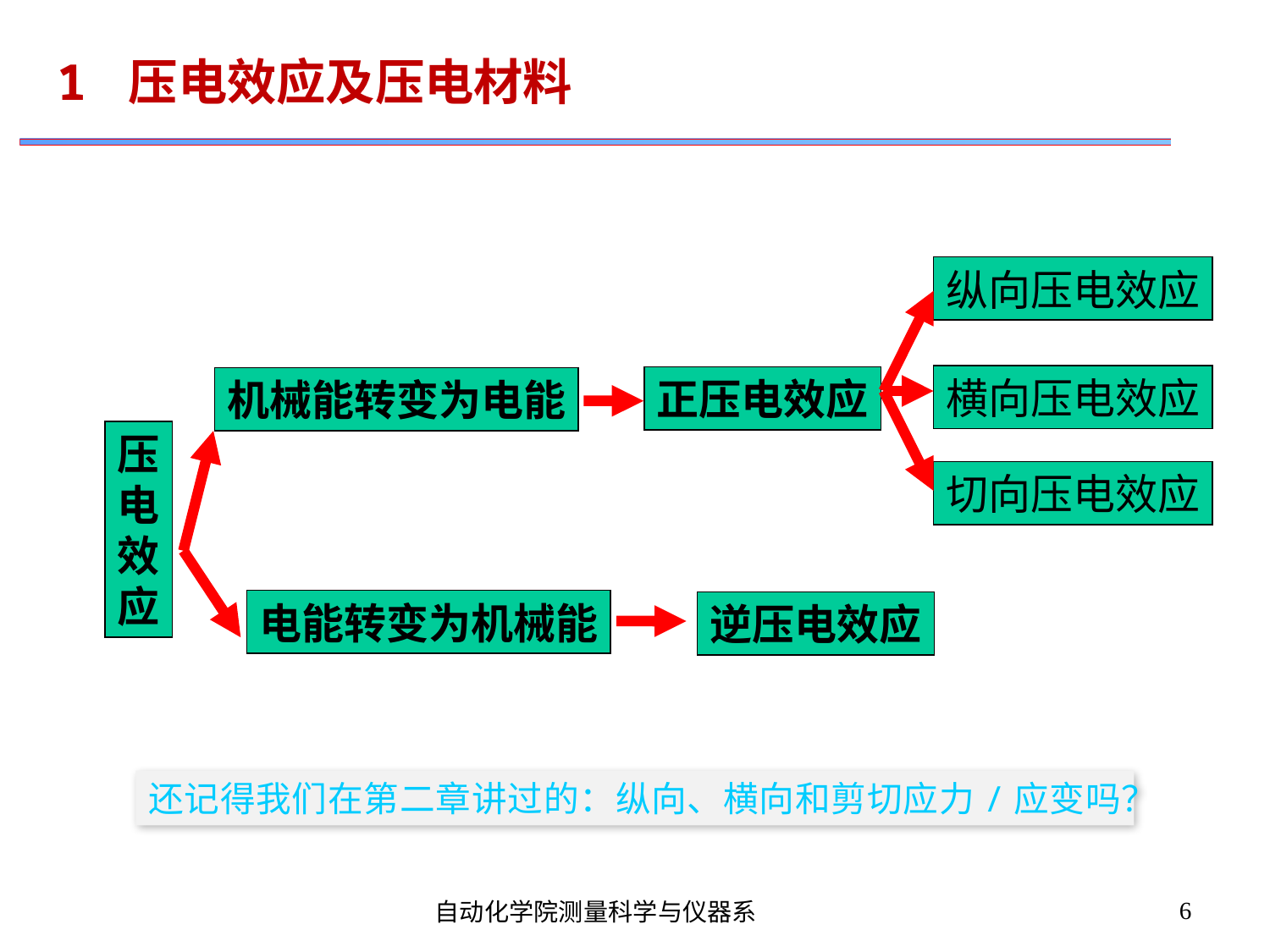

1 压电效应及压电材料

纵向压电效应

横向压电效应
正压电效应
机械能转变为电能

压
电
效
应

切向压电效应

电能转变为机械能
逆压电效应

还记得我们在第二章讲过的：纵向、横向和剪切应力/应变吗？
6
自动化学院测量科学与仪器系